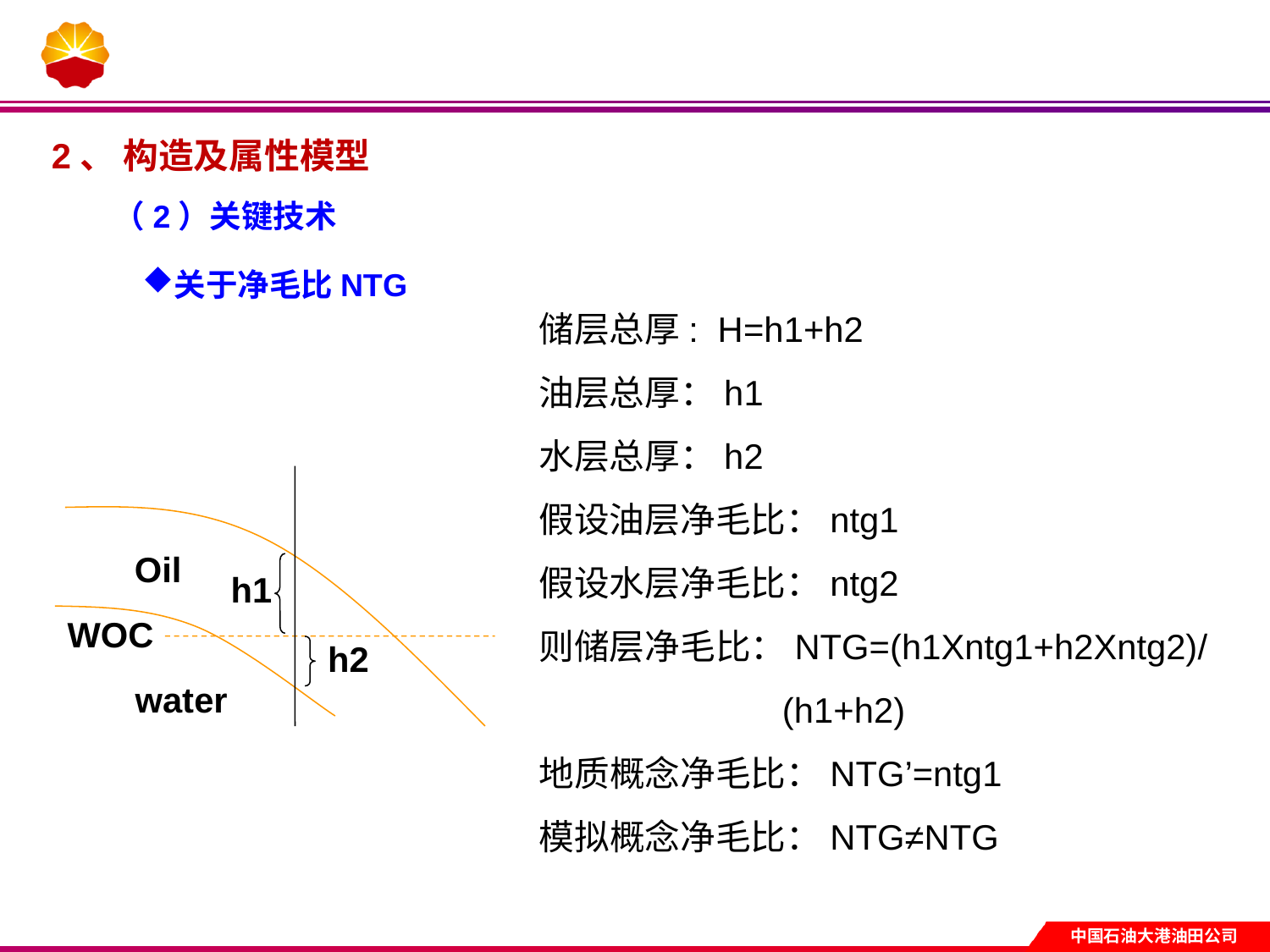

2、 构造及属性模型
（2）关键技术
关于净毛比NTG
储层总厚:  H=h1+h2
油层总厚：h1
水层总厚：h2
假设油层净毛比：ntg1
假设水层净毛比：ntg2
则储层净毛比：NTG=(h1Xntg1+h2Xntg2)/
                         (h1+h2)
地质概念净毛比：NTG’=ntg1
模拟概念净毛比：NTG≠NTG

Oil

h1

WOC
h2

water